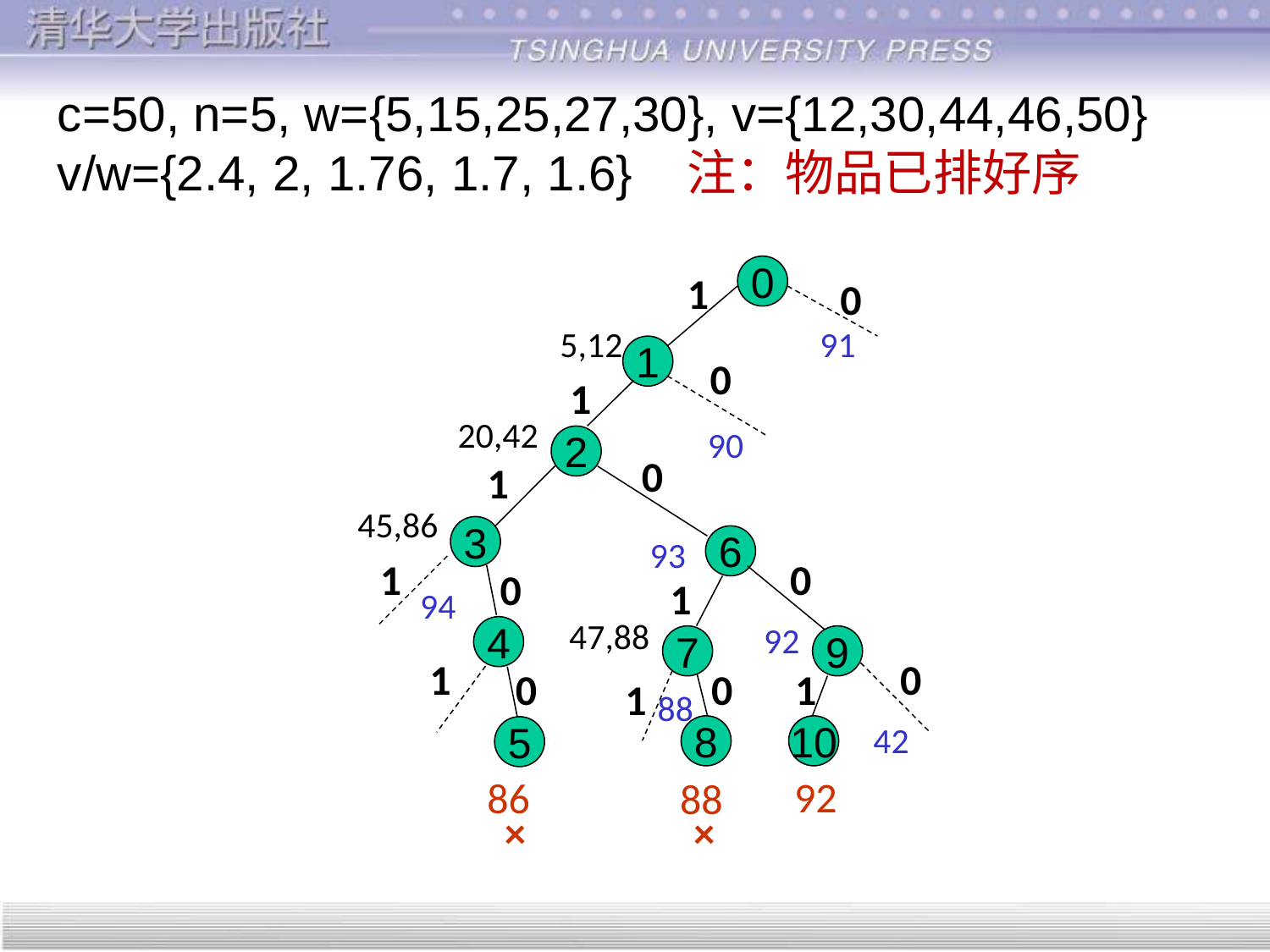

c=50, n=5, w={5,15,25,27,30}, v={12,30,44,46,50}
v/w={2.4, 2, 1.76, 1.7, 1.6}   注：物品已排好序
0
1
0

5,12
91
1
0
1

20,42
90
2
0
1

45,86
3
6
93
1
0

0

1

94
47,88
92
4
7
9
1
0
0
0
1

1

88
42
8
10
5
92
86
88
×
×